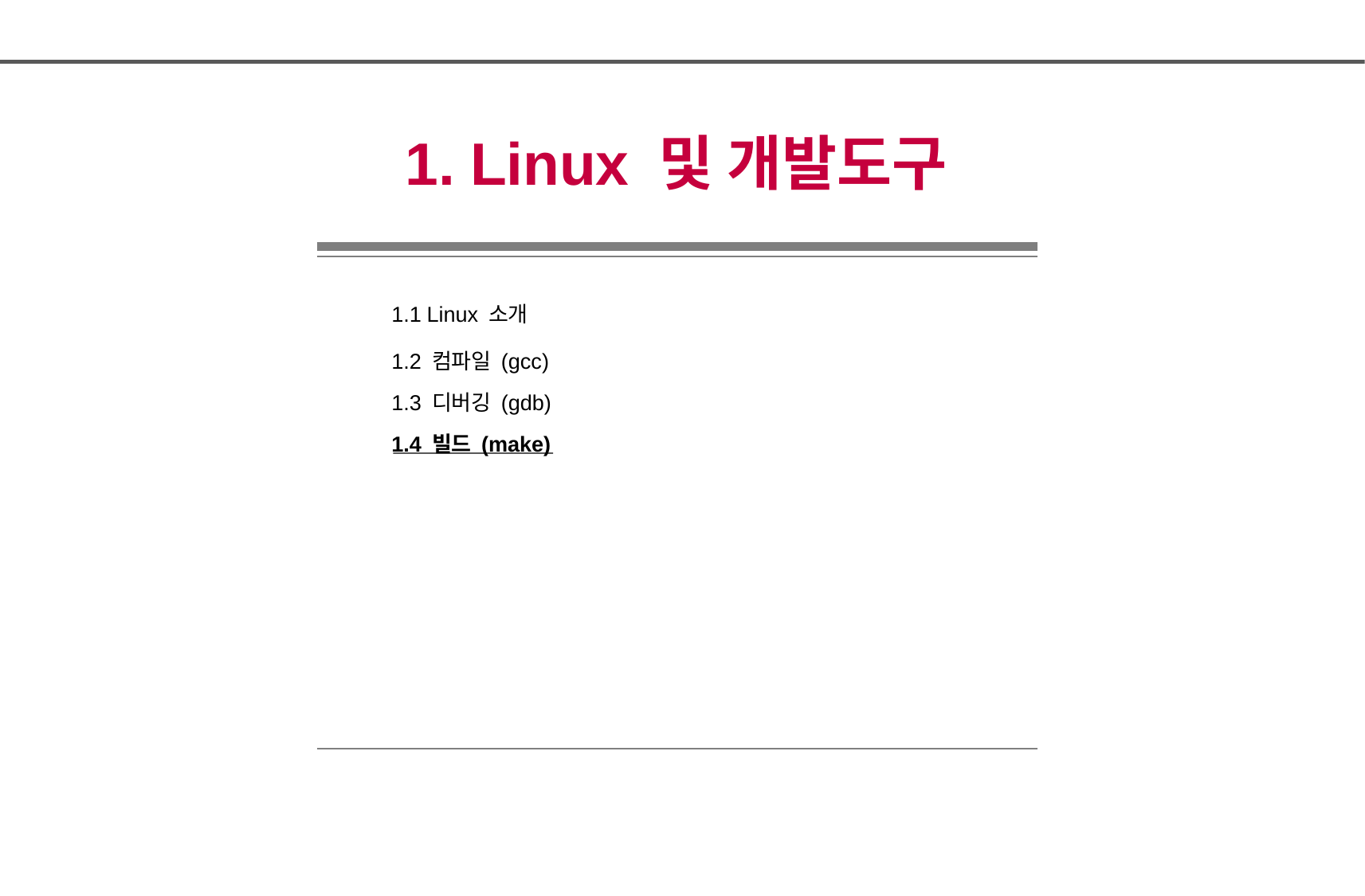

1. Linux 및 개발도구

1.1 Linux 소개
1.2 컴파일 (gcc)
1.3 디버깅 (gdb)
1.4 빌드 (make)